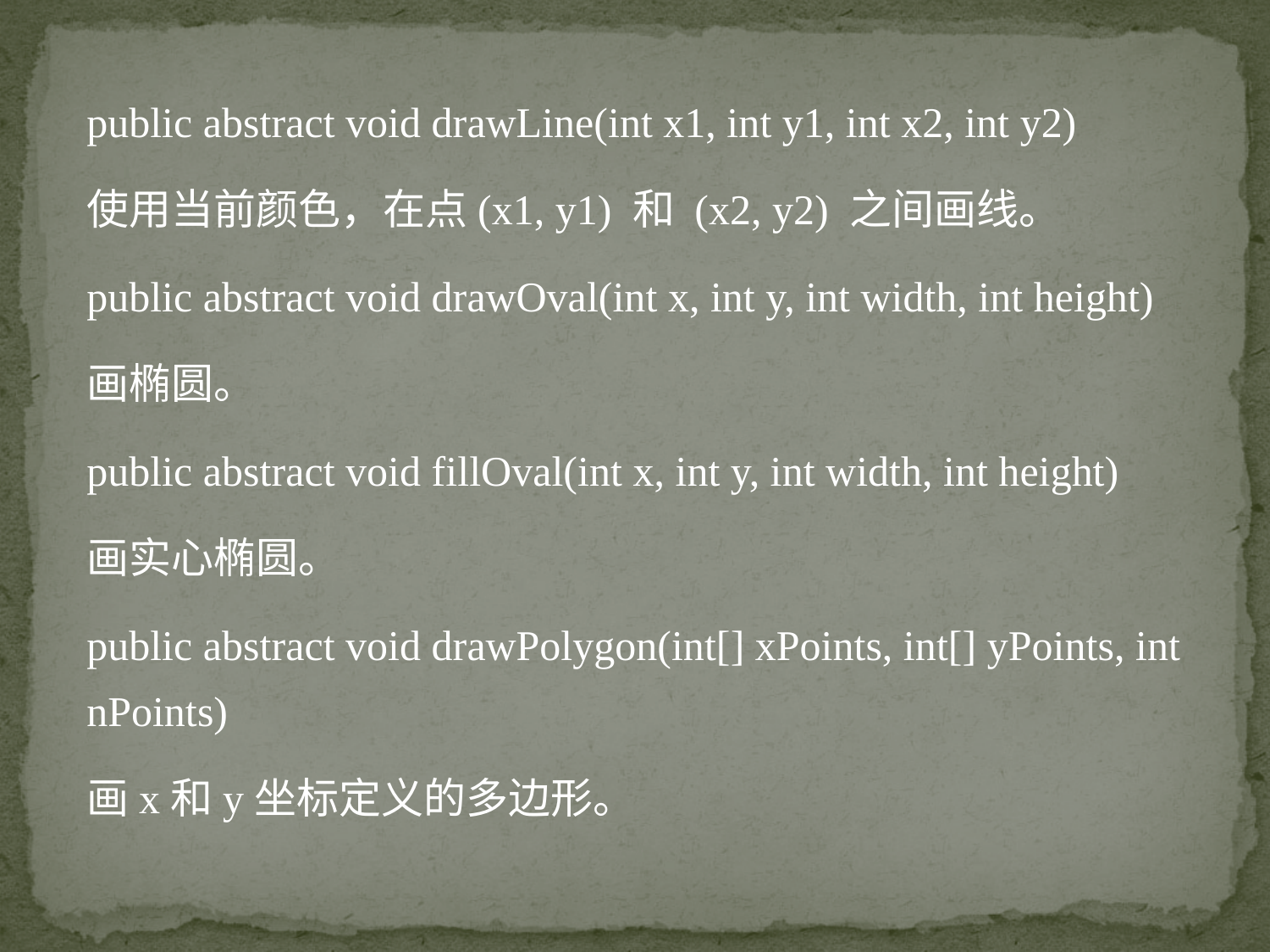

public abstract void drawLine(int x1, int y1, int x2, int y2)
使用当前颜色，在点(x1, y1) 和 (x2, y2) 之间画线。
public abstract void drawOval(int x, int y, int width, int height)
画椭圆。
public abstract void fillOval(int x, int y, int width, int height)
画实心椭圆。
public abstract void drawPolygon(int[] xPoints, int[] yPoints, int nPoints)
画x和y坐标定义的多边形。